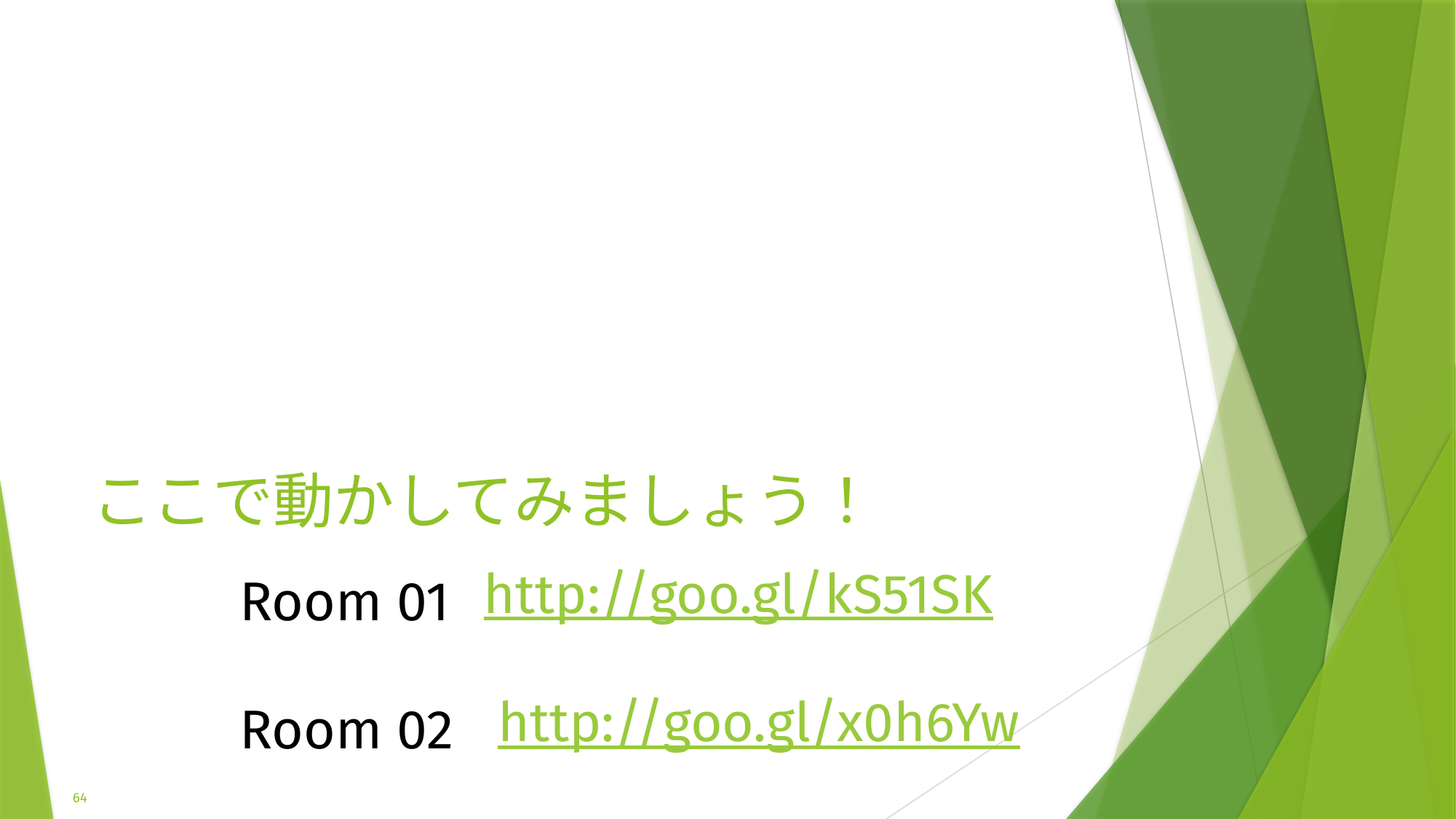

# ここで動かしてみましょう！

http://goo.gl/kS51SK
Room 01
http://goo.gl/x0h6Yw
Room 02
64